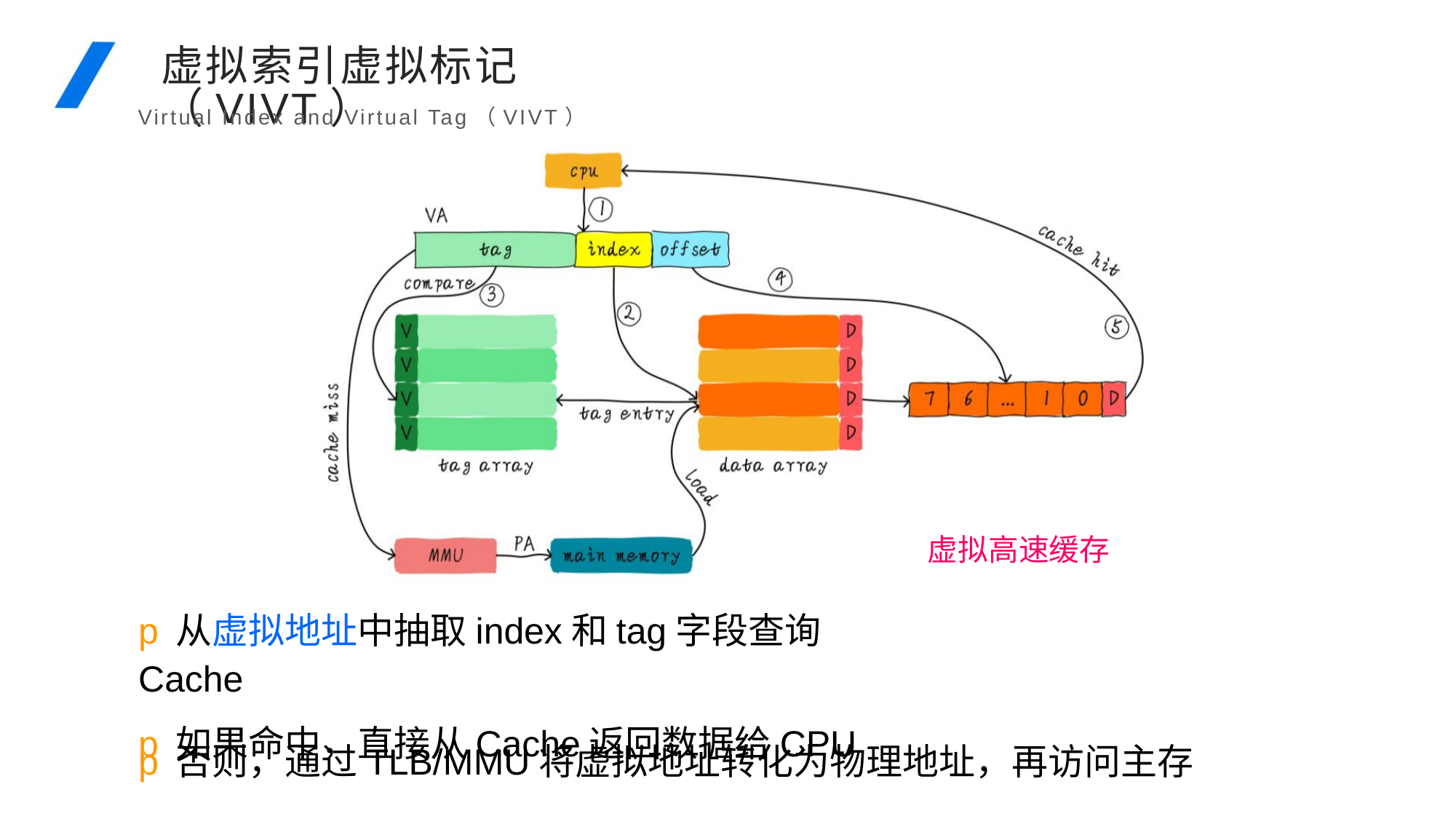

虚拟索引虚拟标记（VIVT）
Virtual Index and Virtual Tag（VIVT）
虚拟高速缓存
p从虚拟地址中抽取index和tag字段查询Cache
p如果命中，直接从Cache返回数据给CPU
p否则，通过TLB/MMU将虚拟地址转化为物理地址，再访问主存